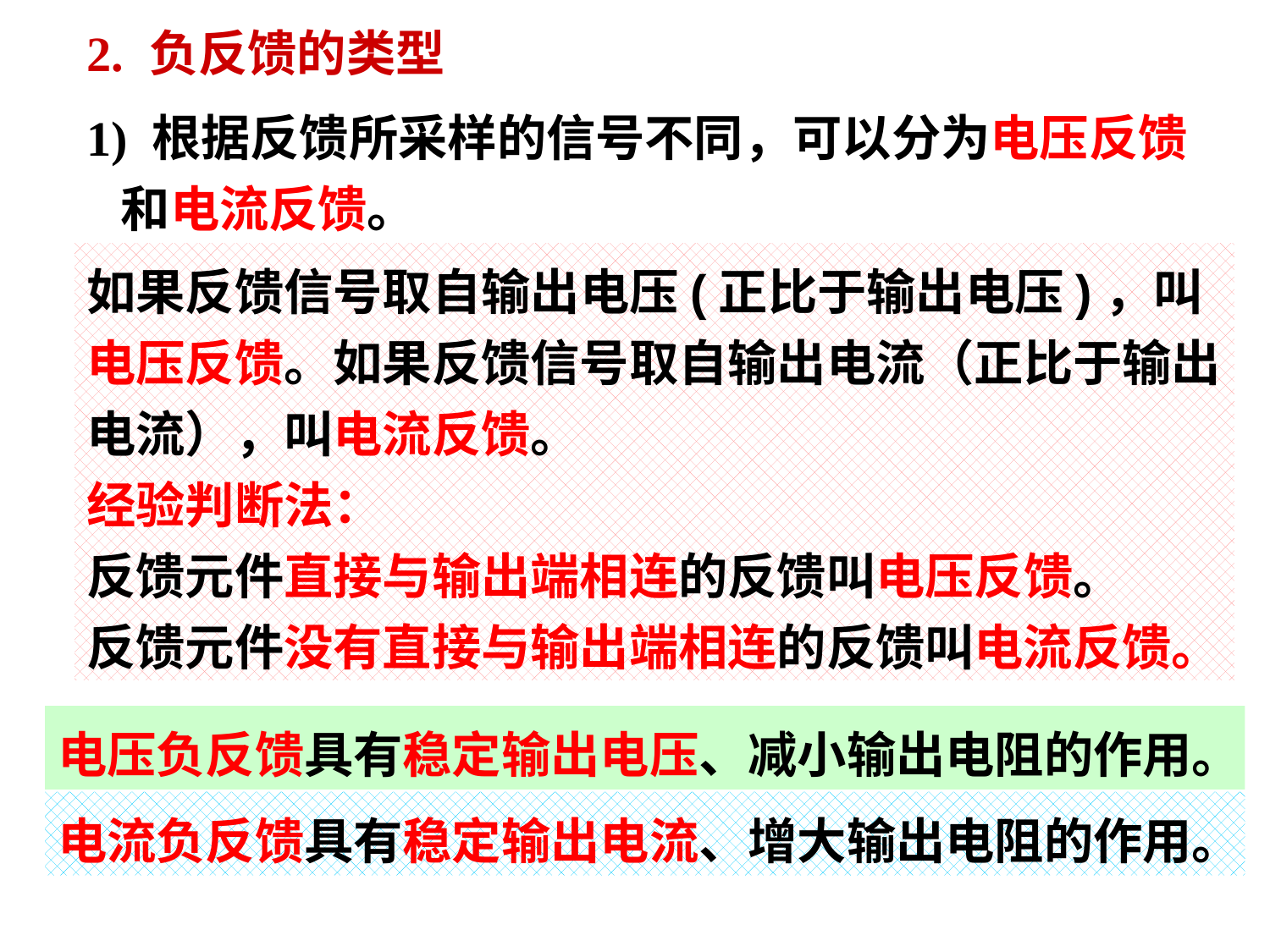

2. 负反馈的类型
1) 根据反馈所采样的信号不同，可以分为电压反馈
  和电流反馈。
如果反馈信号取自输出电压(正比于输出电压)，叫电压反馈。如果反馈信号取自输出电流（正比于输出电流），叫电流反馈。
经验判断法：
反馈元件直接与输出端相连的反馈叫电压反馈。
反馈元件没有直接与输出端相连的反馈叫电流反馈。
电压负反馈具有稳定输出电压、减小输出电阻的作用。
电流负反馈具有稳定输出电流、增大输出电阻的作用。